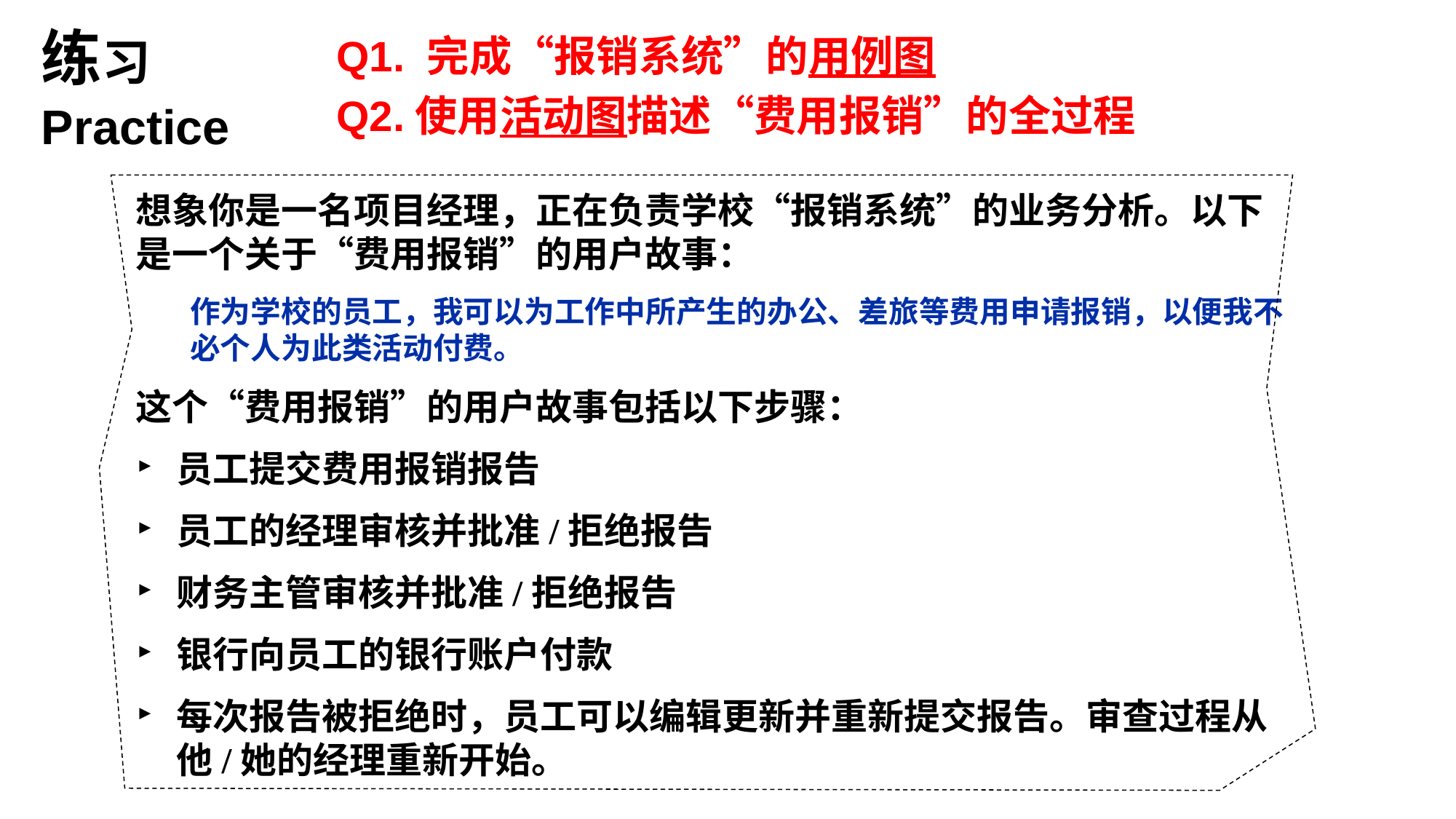

Q1. 完成“报销系统”的用例图
Q2.使用活动图描述“费用报销”的全过程
练习
Practice

想象你是一名项目经理，正在负责学校“报销系统”的业务分析。以下是一个关于“费用报销”的用户故事：
作为学校的员工，我可以为工作中所产生的办公、差旅等费用申请报销，以便我不必个人为此类活动付费。
这个“费用报销”的用户故事包括以下步骤：
员工提交费用报销报告
员工的经理审核并批准/拒绝报告
财务主管审核并批准/拒绝报告
银行向员工的银行账户付款
每次报告被拒绝时，员工可以编辑更新并重新提交报告。审查过程从他/她的经理重新开始。